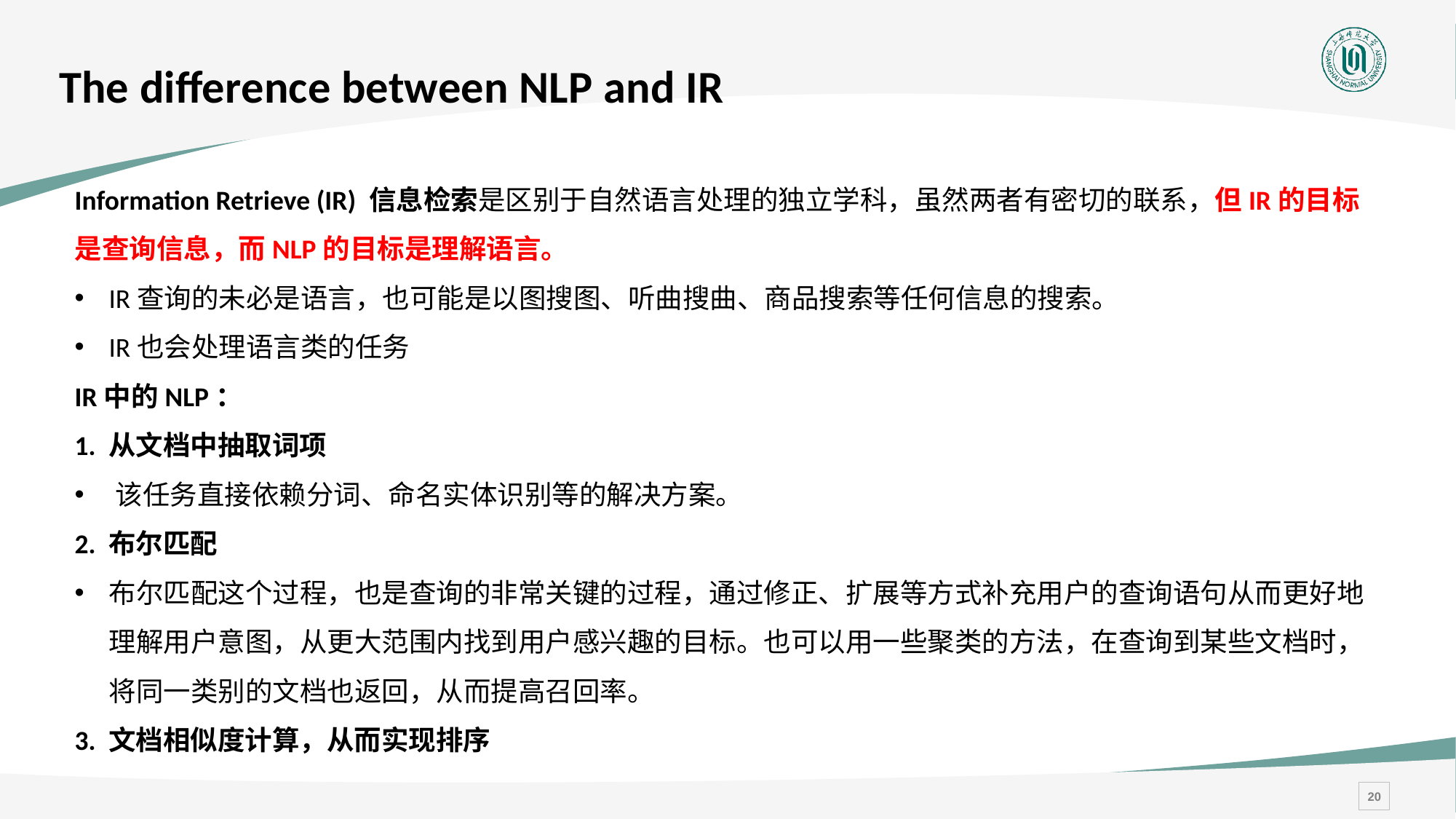

The difference between NLP and IR
Information Retrieve (IR) 信息检索是区别于自然语言处理的独立学科，虽然两者有密切的联系，但IR的目标是查询信息，而NLP的目标是理解语言。
IR查询的未必是语言，也可能是以图搜图、听曲搜曲、商品搜索等任何信息的搜索。
IR也会处理语言类的任务
IR中的NLP：
1. 从文档中抽取词项
该任务直接依赖分词、命名实体识别等的解决方案。
2. 布尔匹配
布尔匹配这个过程，也是查询的非常关键的过程，通过修正、扩展等方式补充用户的查询语句从而更好地理解用户意图，从更大范围内找到用户感兴趣的目标。也可以用一些聚类的方法，在查询到某些文档时，将同一类别的文档也返回，从而提高召回率。
3. 文档相似度计算，从而实现排序